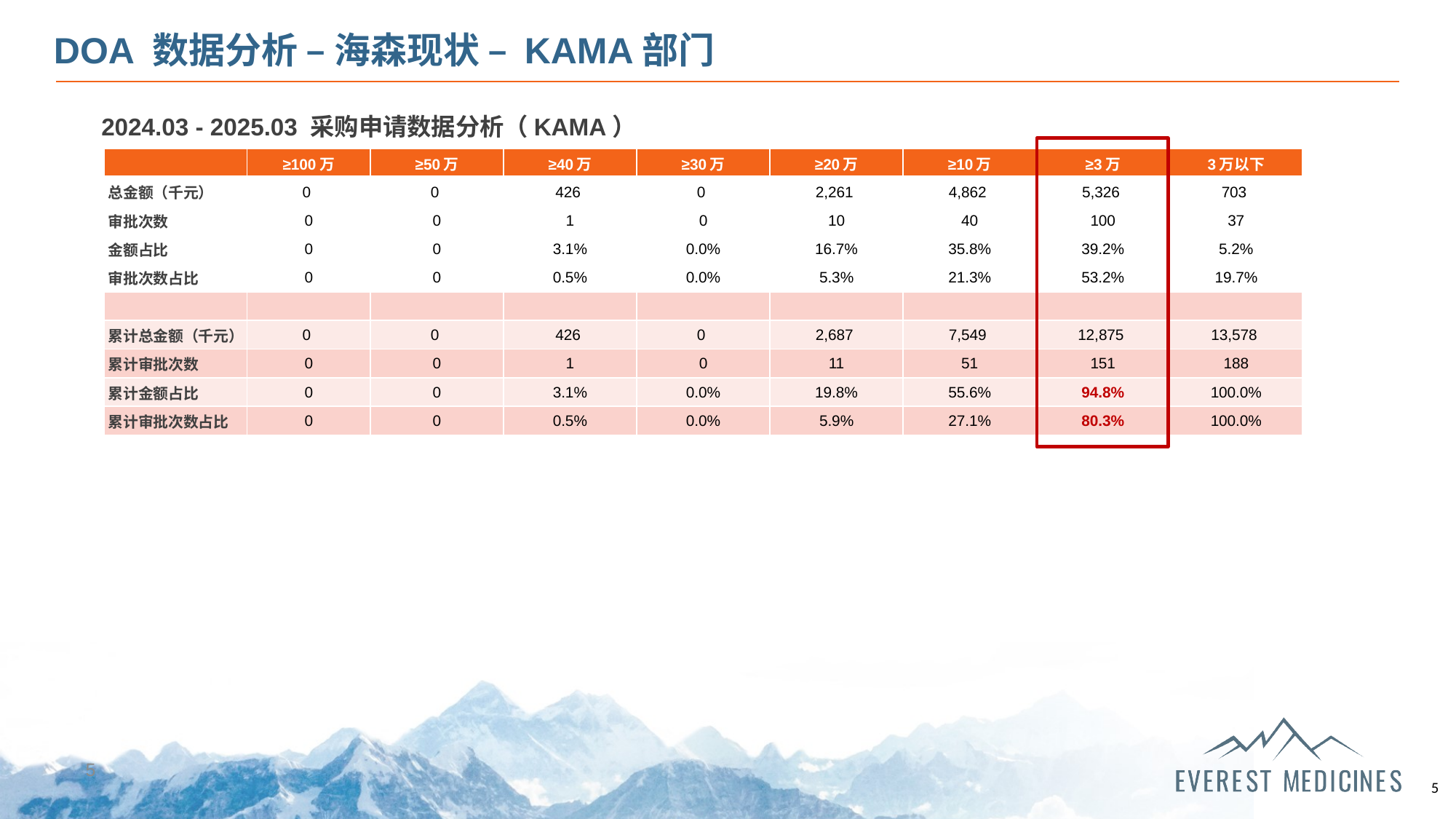

DOA 数据分析 – 海森现状 – KAMA部门
2024.03 - 2025.03 采购申请数据分析（KAMA）

|  | ≥100万 | ≥50万 | ≥40万 | ≥30万 | ≥20万 | ≥10万 | ≥3万 | 3万以下 |
| --- | --- | --- | --- | --- | --- | --- | --- | --- |
| 总金额（千元） | 0 | 0 | 426 | 0 | 2,261 | 4,862 | 5,326 | 703 |
| 审批次数 | 0 | 0 | 1 | 0 | 10 | 40 | 100 | 37 |
| 金额占比 | 0 | 0 | 3.1% | 0.0% | 16.7% | 35.8% | 39.2% | 5.2% |
| 审批次数占比 | 0 | 0 | 0.5% | 0.0% | 5.3% | 21.3% | 53.2% | 19.7% |
|  |  |  |  |  |  |  |  |  |
| 累计总金额（千元） | 0 | 0 | 426 | 0 | 2,687 | 7,549 | 12,875 | 13,578 |
| 累计审批次数 | 0 | 0 | 1 | 0 | 11 | 51 | 151 | 188 |
| 累计金额占比 | 0 | 0 | 3.1% | 0.0% | 19.8% | 55.6% | 94.8% | 100.0% |
| 累计审批次数占比 | 0 | 0 | 0.5% | 0.0% | 5.9% | 27.1% | 80.3% | 100.0% |
5